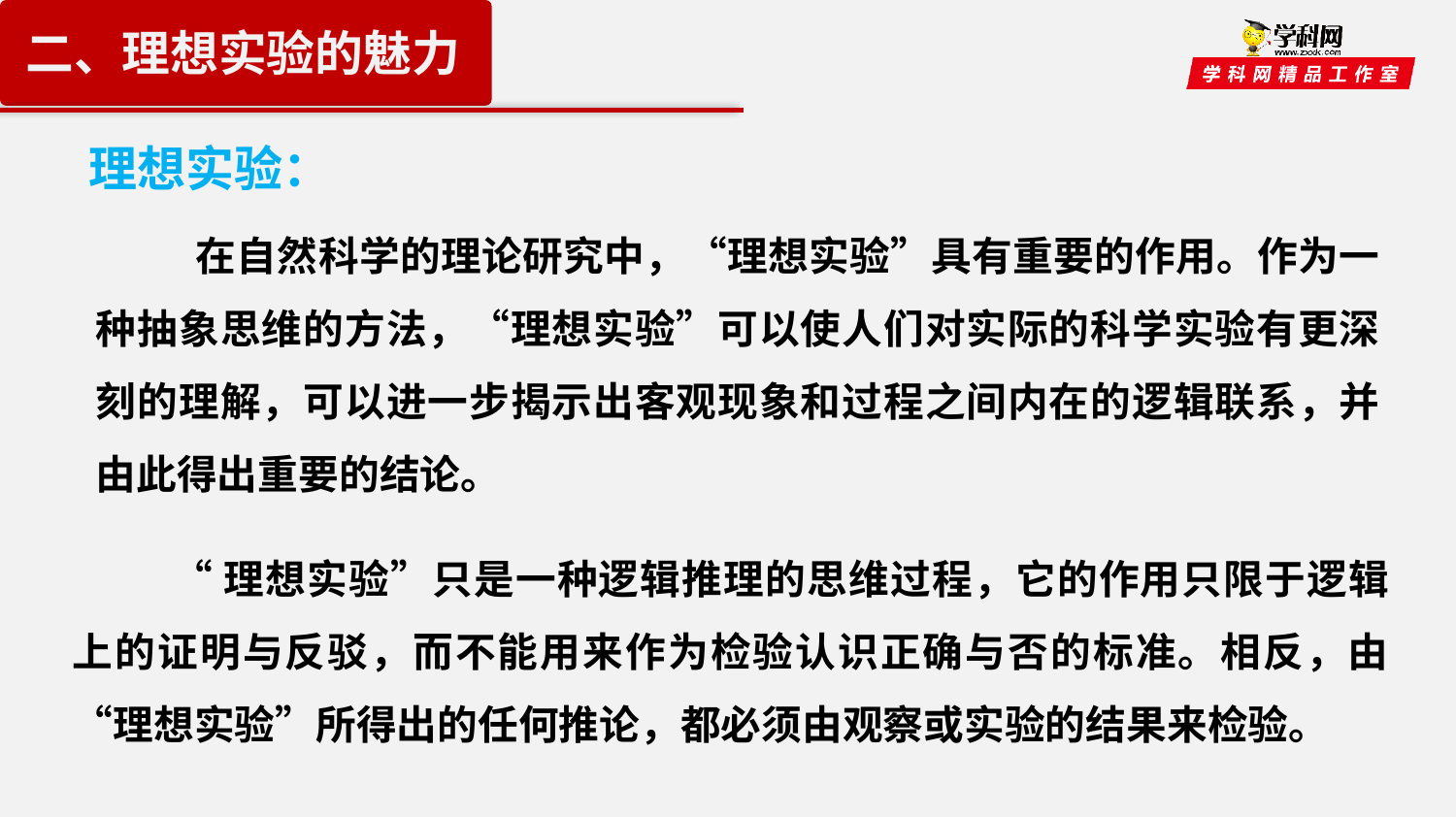

二、理想实验的魅力
理想实验：
在自然科学的理论研究中，“理想实验”具有重要的作用。作为一种抽象思维的方法，“理想实验”可以使人们对实际的科学实验有更深刻的理解，可以进一步揭示出客观现象和过程之间内在的逻辑联系，并由此得出重要的结论。
“理想实验”只是一种逻辑推理的思维过程，它的作用只限于逻辑上的证明与反驳，而不能用来作为检验认识正确与否的标准。相反，由“理想实验”所得出的任何推论，都必须由观察或实验的结果来检验。